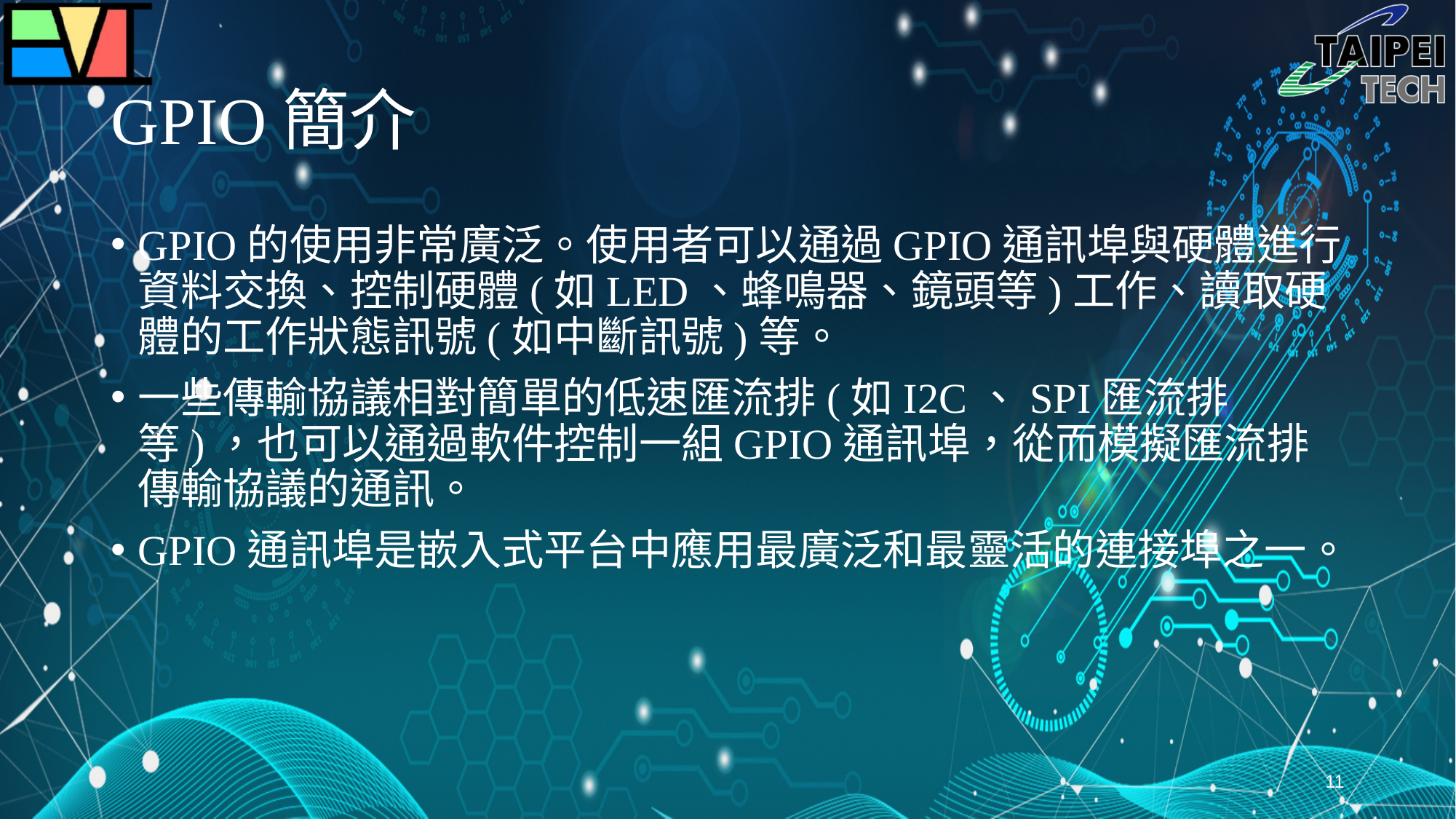

# GPIO簡介
GPIO的使用非常廣泛。使用者可以通過GPIO通訊埠與硬體進行資料交換、控制硬體(如LED、蜂鳴器、鏡頭等)工作、讀取硬體的工作狀態訊號(如中斷訊號)等。
一些傳輸協議相對簡單的低速匯流排(如I2C、SPI匯流排等)，也可以通過軟件控制一組GPIO通訊埠，從而模擬匯流排傳輸協議的通訊。
GPIO通訊埠是嵌入式平台中應用最廣泛和最靈活的連接埠之一。
11